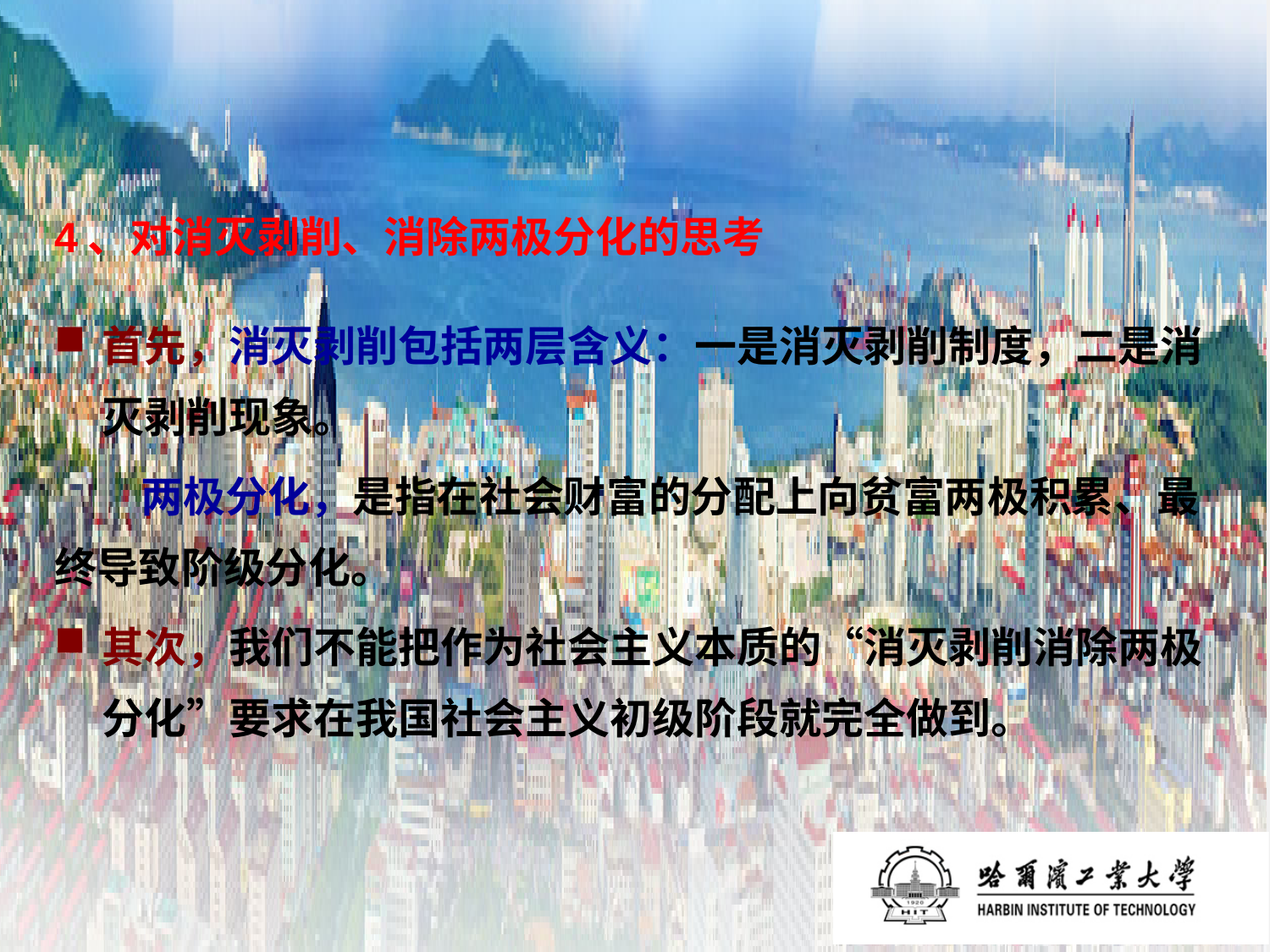

# 4、对消灭剥削、消除两极分化的思考
首先，消灭剥削包括两层含义：一是消灭剥削制度，二是消灭剥削现象。
        两极分化，是指在社会财富的分配上向贫富两极积累、最终导致阶级分化。
其次，我们不能把作为社会主义本质的“消灭剥削消除两极分化”要求在我国社会主义初级阶段就完全做到。